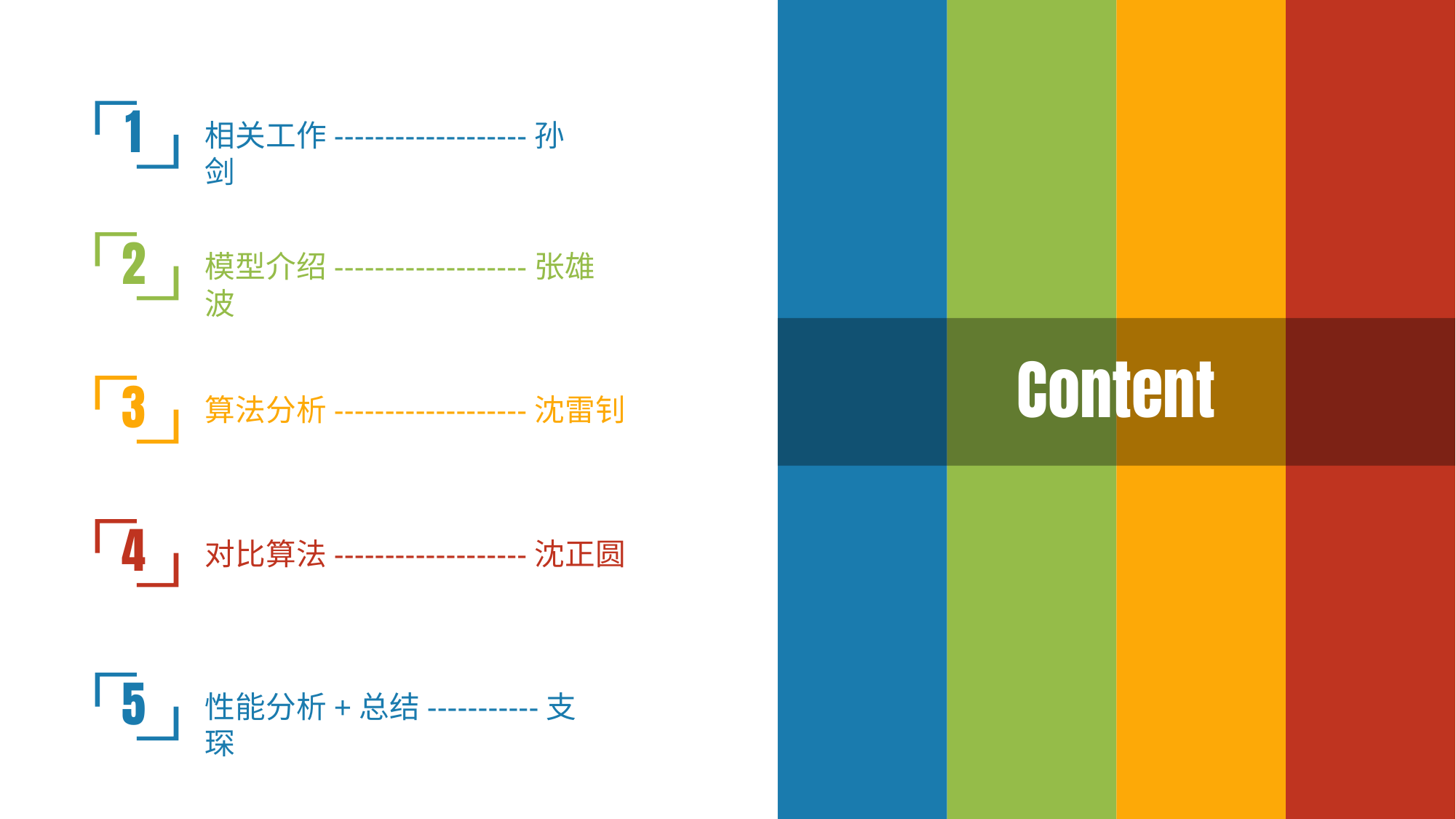

1
相关工作-------------------孙剑
2
模型介绍-------------------张雄波
Content
3
算法分析-------------------沈雷钊
4
对比算法-------------------沈正圆
5
性能分析+总结-----------支琛